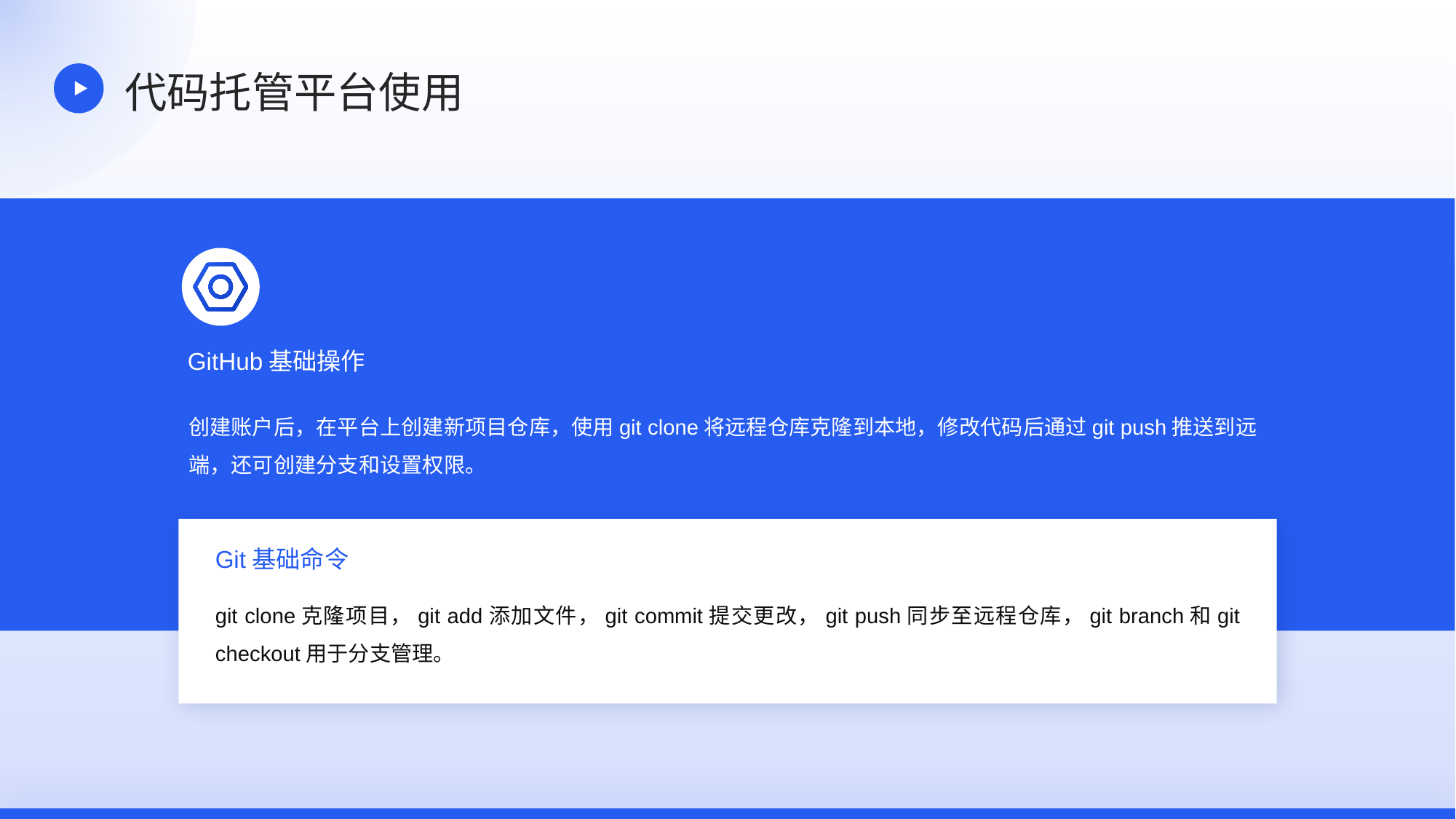

代码托管平台使用

GitHub基础操作
创建账户后，在平台上创建新项目仓库，使用git clone将远程仓库克隆到本地，修改代码后通过git push推送到远端，还可创建分支和设置权限。

Git基础命令
git clone克隆项目，git add添加文件，git commit提交更改，git push同步至远程仓库，git branch和git checkout用于分支管理。